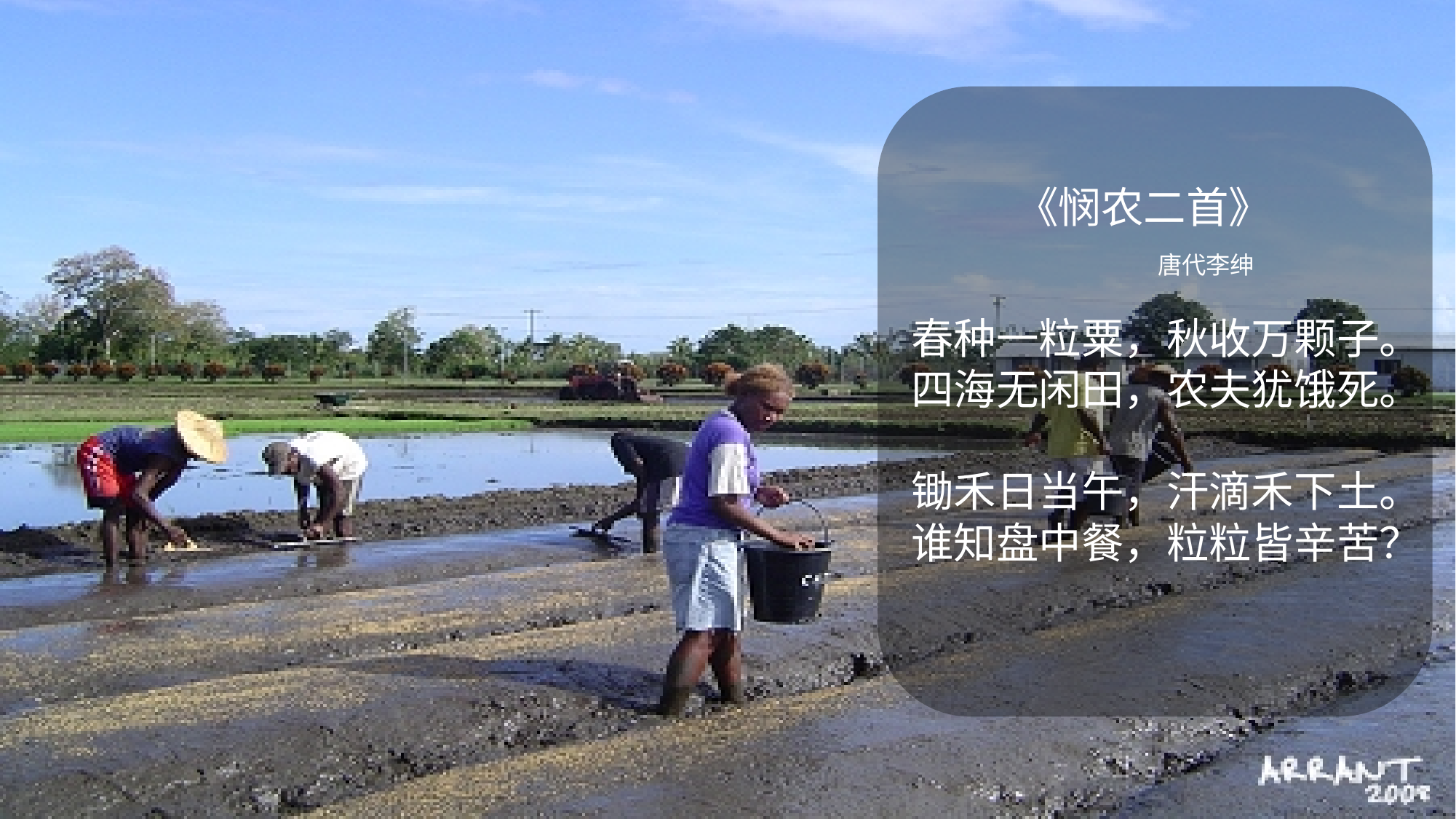

《悯农二首》
                         唐代李绅

春种一粒粟，秋收万颗子。
四海无闲田，农夫犹饿死。

锄禾日当午，汗滴禾下土。
谁知盘中餐，粒粒皆辛苦？